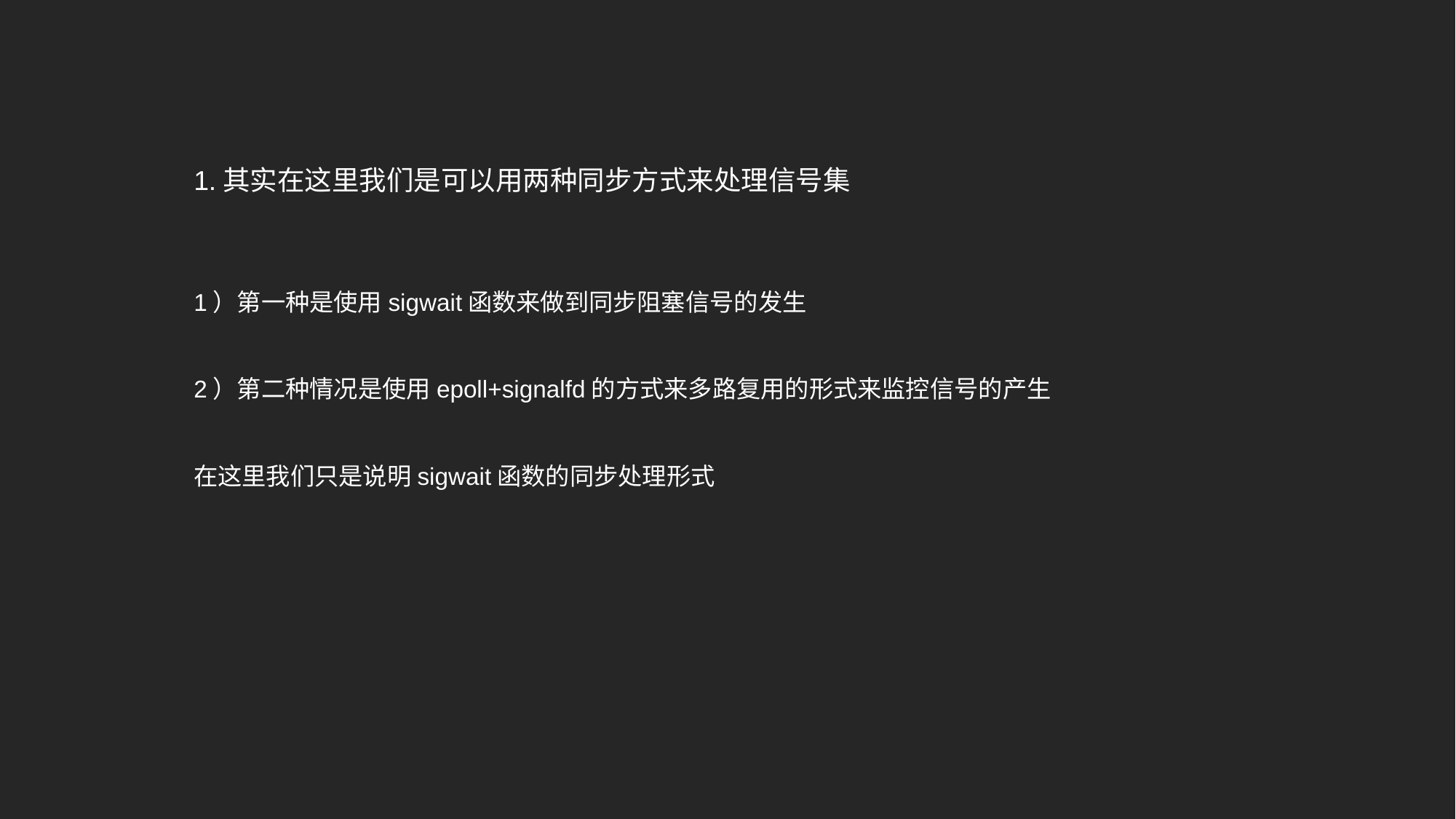

1.其实在这里我们是可以用两种同步方式来处理信号集

1）第一种是使用sigwait函数来做到同步阻塞信号的发生

2）第二种情况是使用epoll+signalfd的方式来多路复用的形式来监控信号的产生

在这里我们只是说明sigwait函数的同步处理形式